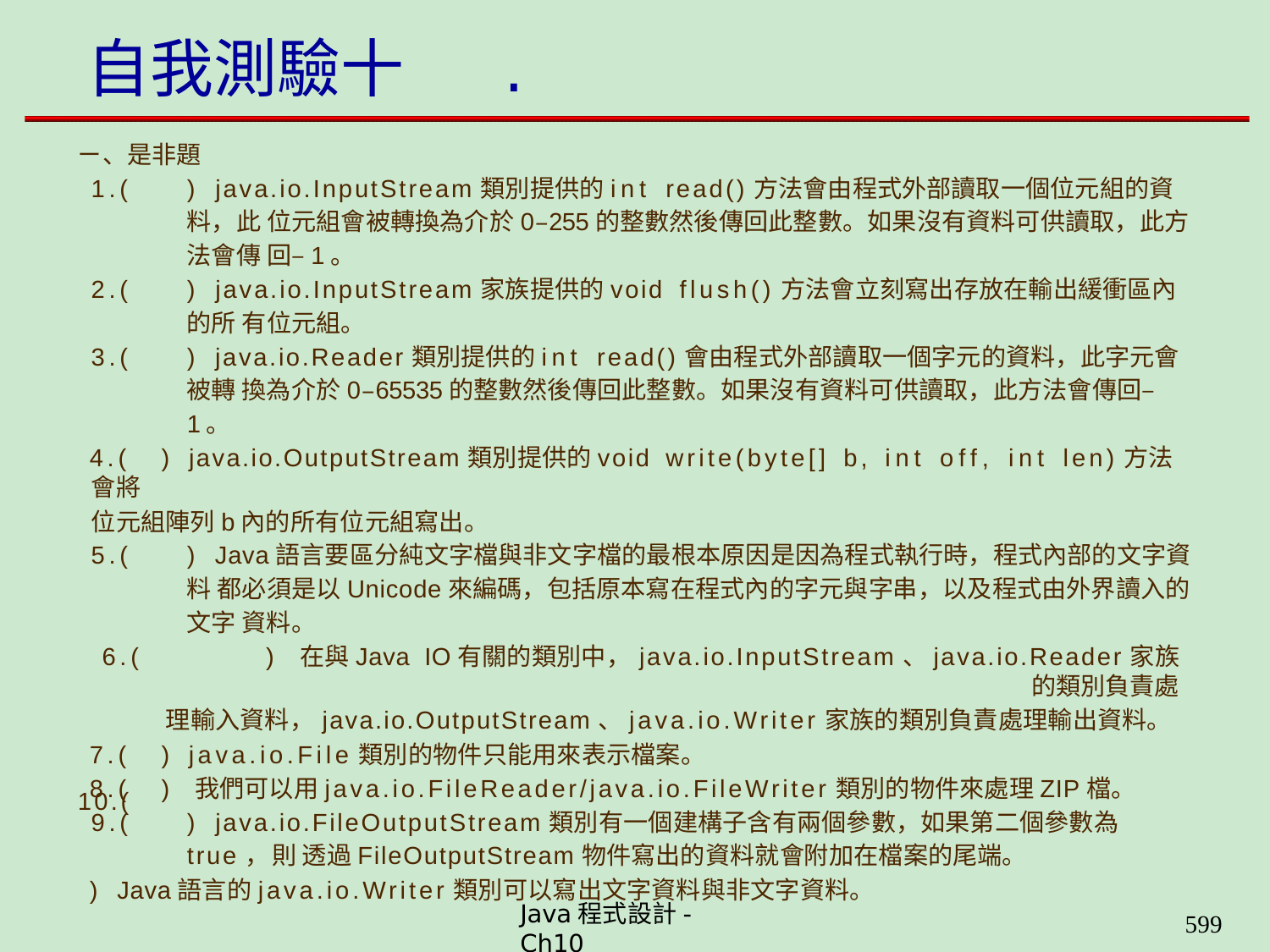

# 自我測驗十	.
ㄧ、是非題
1.(	) java.io.InputStream類別提供的int read()方法會由程式外部讀取一個位元組的資料，此 位元組會被轉換為介於0–255的整數然後傳回此整數。如果沒有資料可供讀取，此方法會傳 回–1。
2.(	) java.io.InputStream家族提供的void flush()方法會立刻寫出存放在輸出緩衝區內的所 有位元組。
3.(	) java.io.Reader類別提供的int read()會由程式外部讀取一個字元的資料，此字元會被轉 換為介於0–65535的整數然後傳回此整數。如果沒有資料可供讀取，此方法會傳回–1。
4.(	) java.io.OutputStream類別提供的void write(byte[] b, int off, int len)方法會將
位元組陣列b內的所有位元組寫出。
5.(	) Java語言要區分純文字檔與非文字檔的最根本原因是因為程式執行時，程式內部的文字資料 都必須是以Unicode來編碼，包括原本寫在程式內的字元與字串，以及程式由外界讀入的文字 資料。
6.(	) 在與Java IO有關的類別中，java.io.InputStream、java.io.Reader家族的類別負責處
理輸入資料，java.io.OutputStream、java.io.Writer家族的類別負責處理輸出資料。
7.(	) java.io.File類別的物件只能用來表示檔案。
8.(	) 我們可以用java.io.FileReader/java.io.FileWriter類別的物件來處理ZIP檔。
9.(	) java.io.FileOutputStream類別有一個建構子含有兩個參數，如果第二個參數為true，則 透過FileOutputStream物件寫出的資料就會附加在檔案的尾端。
) Java語言的java.io.Writer類別可以寫出文字資料與非文字資料。
10.(
Java程式設計-Ch10
599